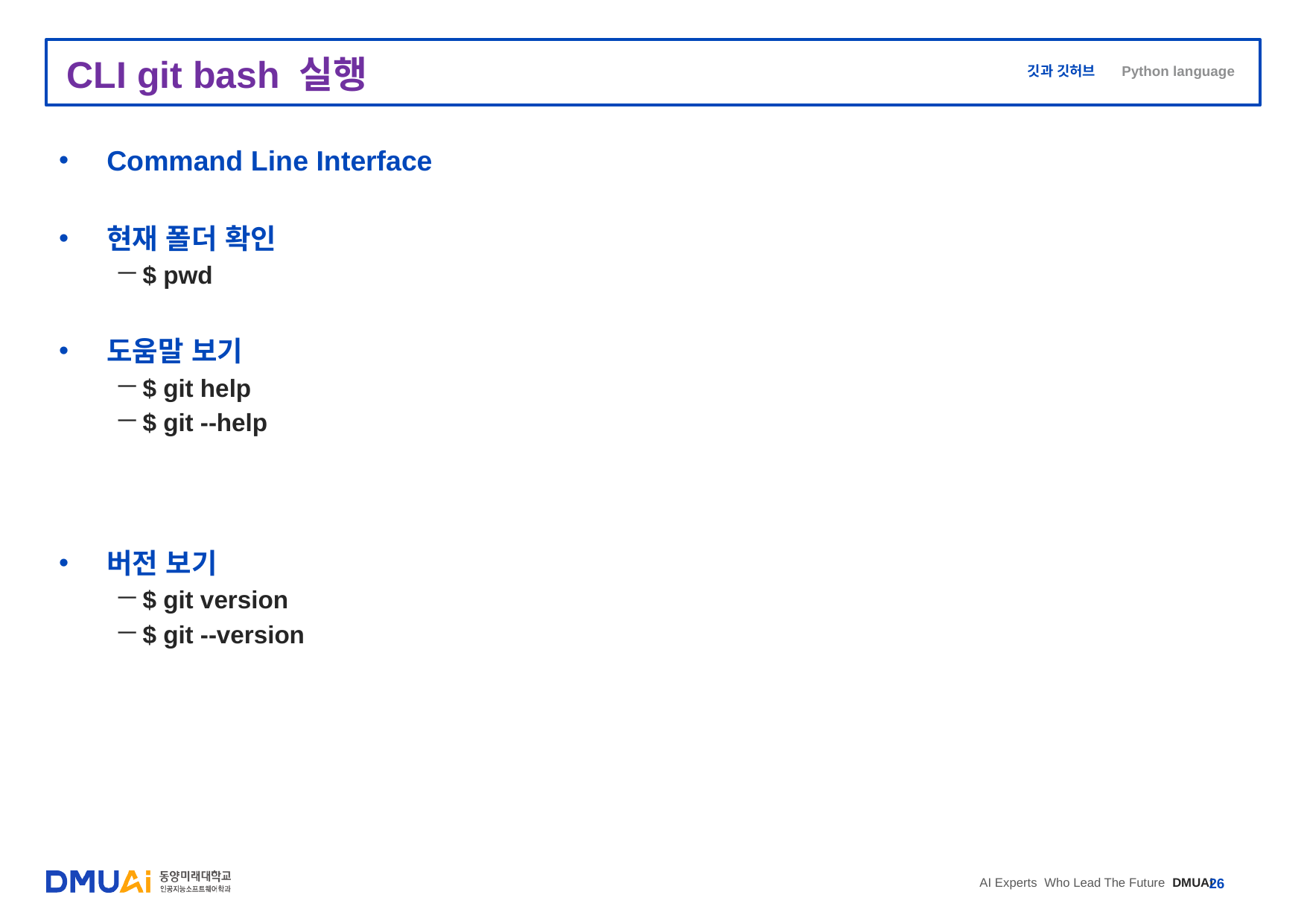

# CLI git bash 실행
Command Line Interface

현재 폴더 확인
$ pwd

도움말 보기
$ git help
$ git --help

버전 보기
$ git version
$ git --version